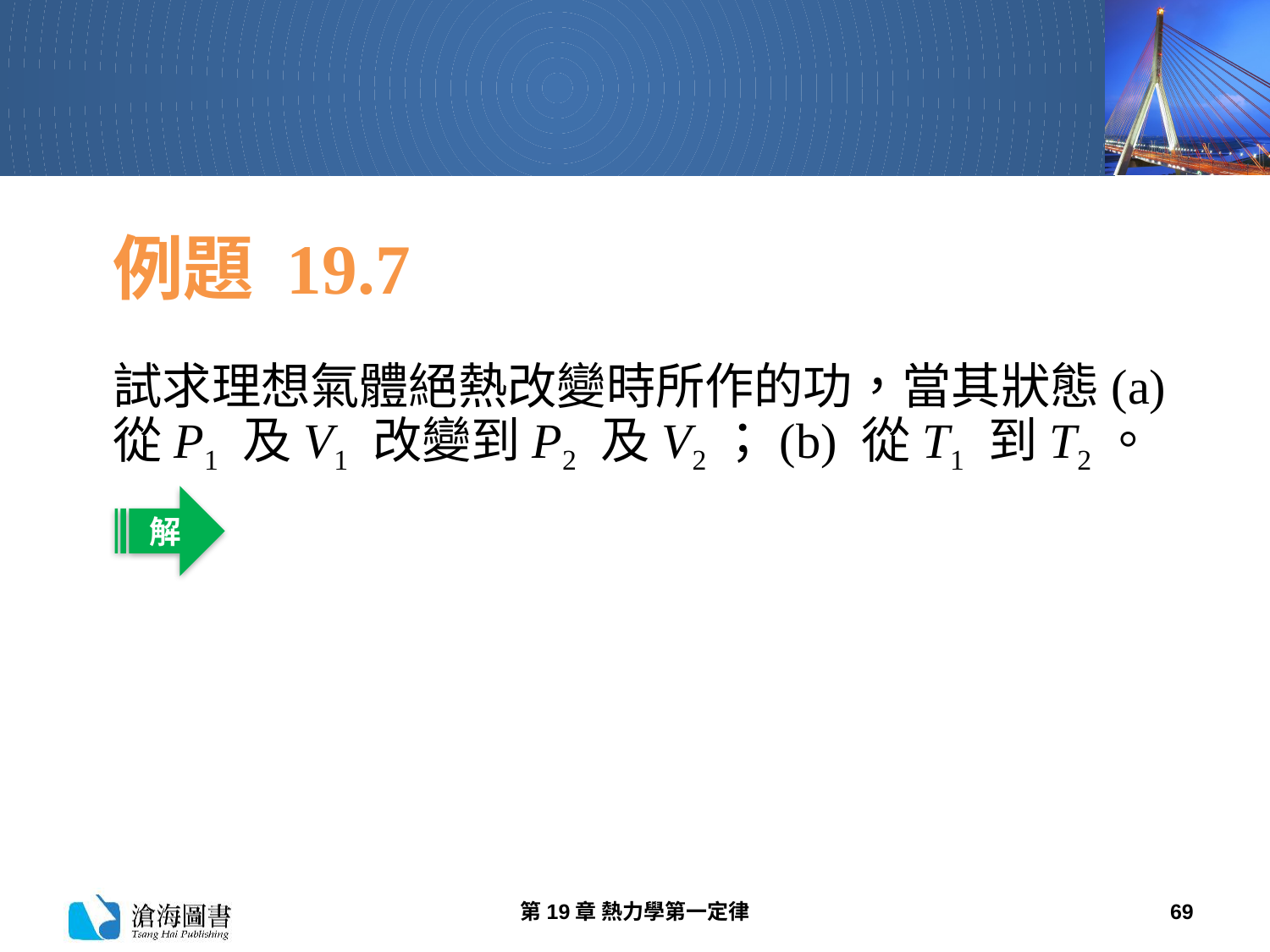

# 例題 19.7
試求理想氣體絕熱改變時所作的功，當其狀態(a) 從P1 及V1 改變到P2 及V2；(b) 從T1 到T2。

解
第19章 熱力學第一定律
69